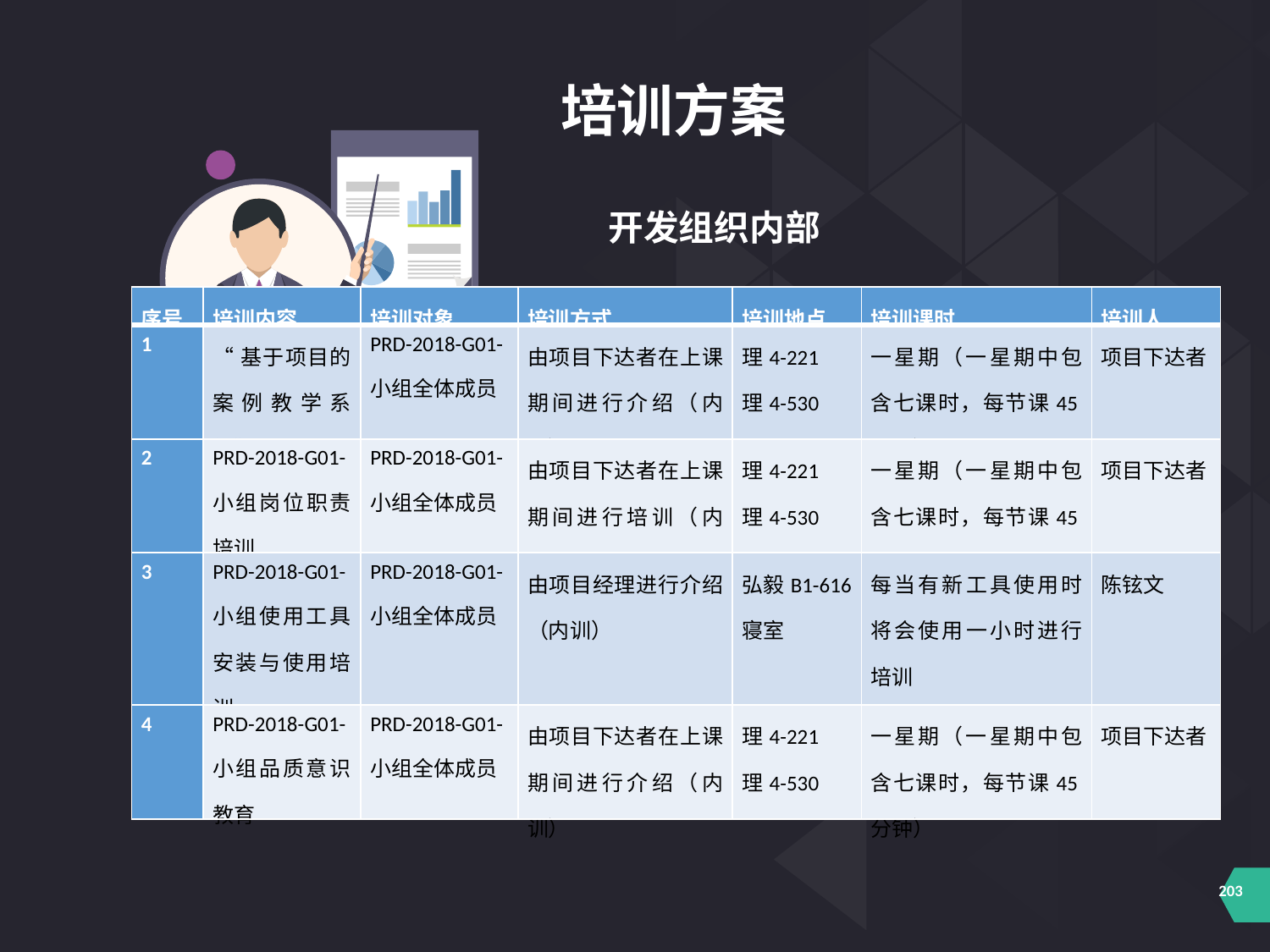

培训方案

开发组织内部
| 序号 | 培训内容 | 培训对象 | 培训方式 | 培训地点 | 培训课时 | 培训人 |
| --- | --- | --- | --- | --- | --- | --- |
| 1 | “基于项目的案例教学系统”总体认知 | PRD-2018-G01-小组全体成员 | 由项目下达者在上课期间进行介绍（内训） | 理4-221 理4-530 | 一星期（一星期中包含七课时，每节课45分钟） | 项目下达者 |
| 2 | PRD-2018-G01-小组岗位职责培训 | PRD-2018-G01-小组全体成员 | 由项目下达者在上课期间进行培训（内训） | 理4-221 理4-530 | 一星期（一星期中包含七课时，每节课45分钟） | 项目下达者 |
| 3 | PRD-2018-G01-小组使用工具安装与使用培训 | PRD-2018-G01-小组全体成员 | 由项目经理进行介绍（内训） | 弘毅B1-616寝室 | 每当有新工具使用时将会使用一小时进行培训 | 陈铉文 |
| 4 | PRD-2018-G01-小组品质意识教育 | PRD-2018-G01-小组全体成员 | 由项目下达者在上课期间进行介绍（内训） | 理4-221 理4-530 | 一星期（一星期中包含七课时，每节课45分钟） | 项目下达者 |